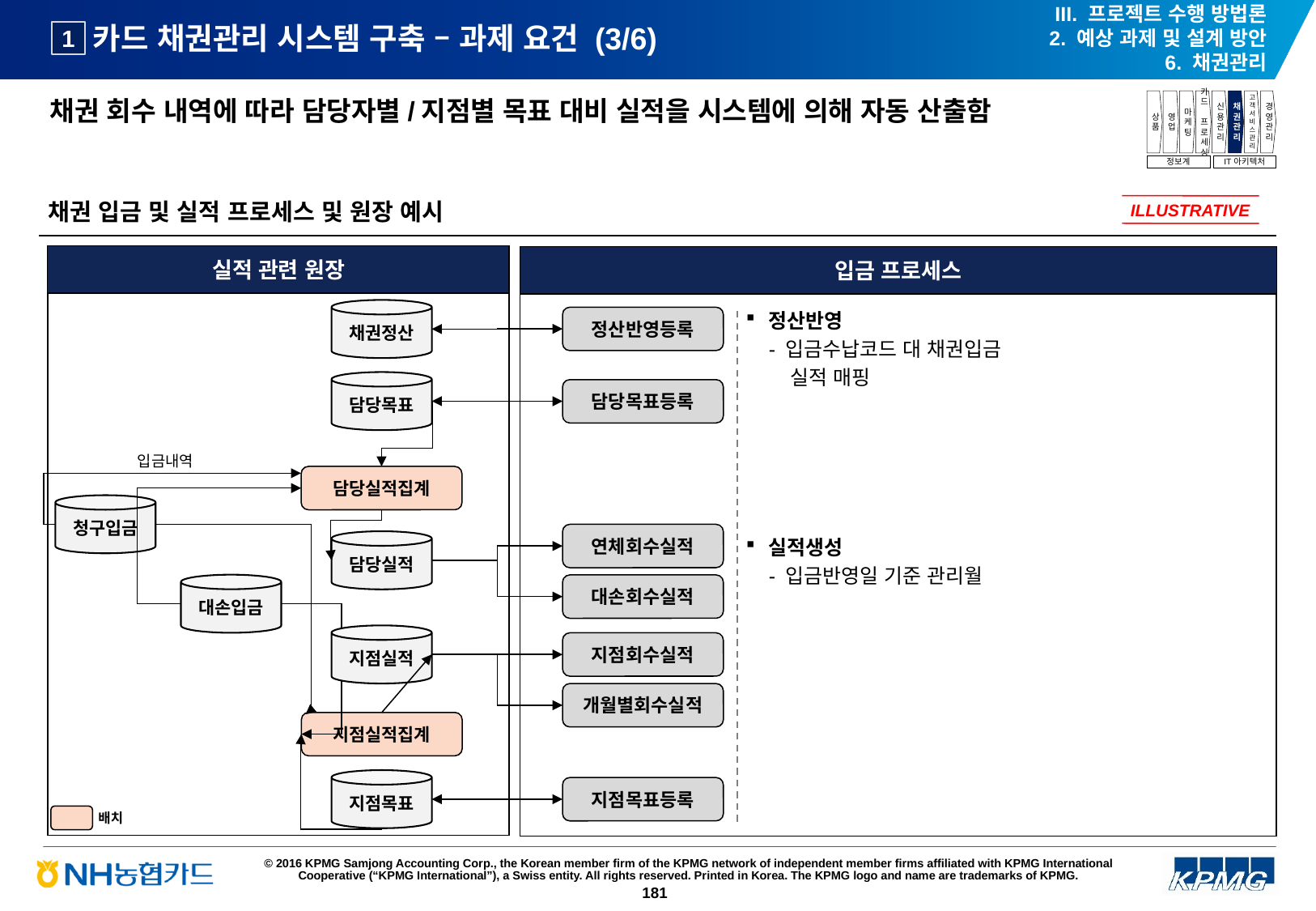

III. 프로젝트 수행 방법론
2. 예상 과제 및 설계 방안
6. 채권관리
# 카드 채권관리 시스템 구축 – 과제 요건 (3/6)
1
채권 회수 내역에 따라 담당자별/지점별 목표 대비 실적을 시스템에 의해 자동 산출함
상품
영업
마케팅
카드
프로세싱
신용관리
채권관리
고객서비스관리
경영관리
정보계
IT아키텍처
채권 입금 및 실적 프로세스 및 원장 예시
ILLUSTRATIVE
실적 관련 원장

입금 프로세스

채권정산
정산반영등록
담당목표
담당목표등록
입금내역
담당실적집계
청구입금
연체회수실적
담당실적
대손입금
대손회수실적
지점실적
지점회수실적
개월별회수실적
지점실적집계
지점목표
지점목표등록
정산반영
    - 입금수납코드 대 채권입금
       실적 매핑

실적생성
    - 입금반영일 기준 관리월

배치